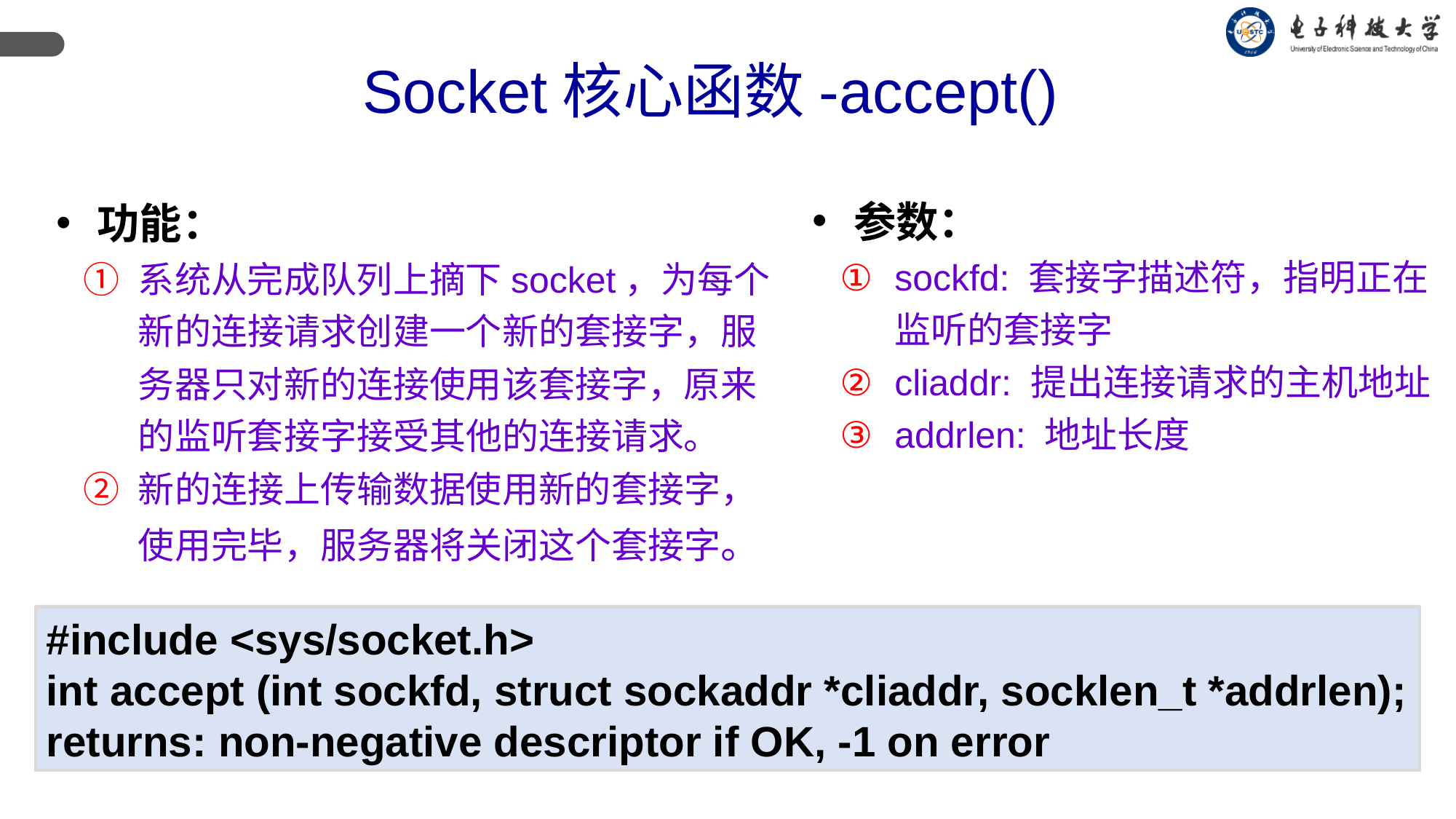

Socket核心函数-accept()
参数：
sockfd: 套接字描述符，指明正在监听的套接字
cliaddr: 提出连接请求的主机地址
addrlen: 地址长度
功能：
系统从完成队列上摘下socket，为每个新的连接请求创建一个新的套接字，服务器只对新的连接使用该套接字，原来的监听套接字接受其他的连接请求。
新的连接上传输数据使用新的套接字，使用完毕，服务器将关闭这个套接字。
#include <sys/socket.h>
int accept (int sockfd, struct sockaddr *cliaddr, socklen_t *addrlen);
returns: non-negative descriptor if OK, -1 on error